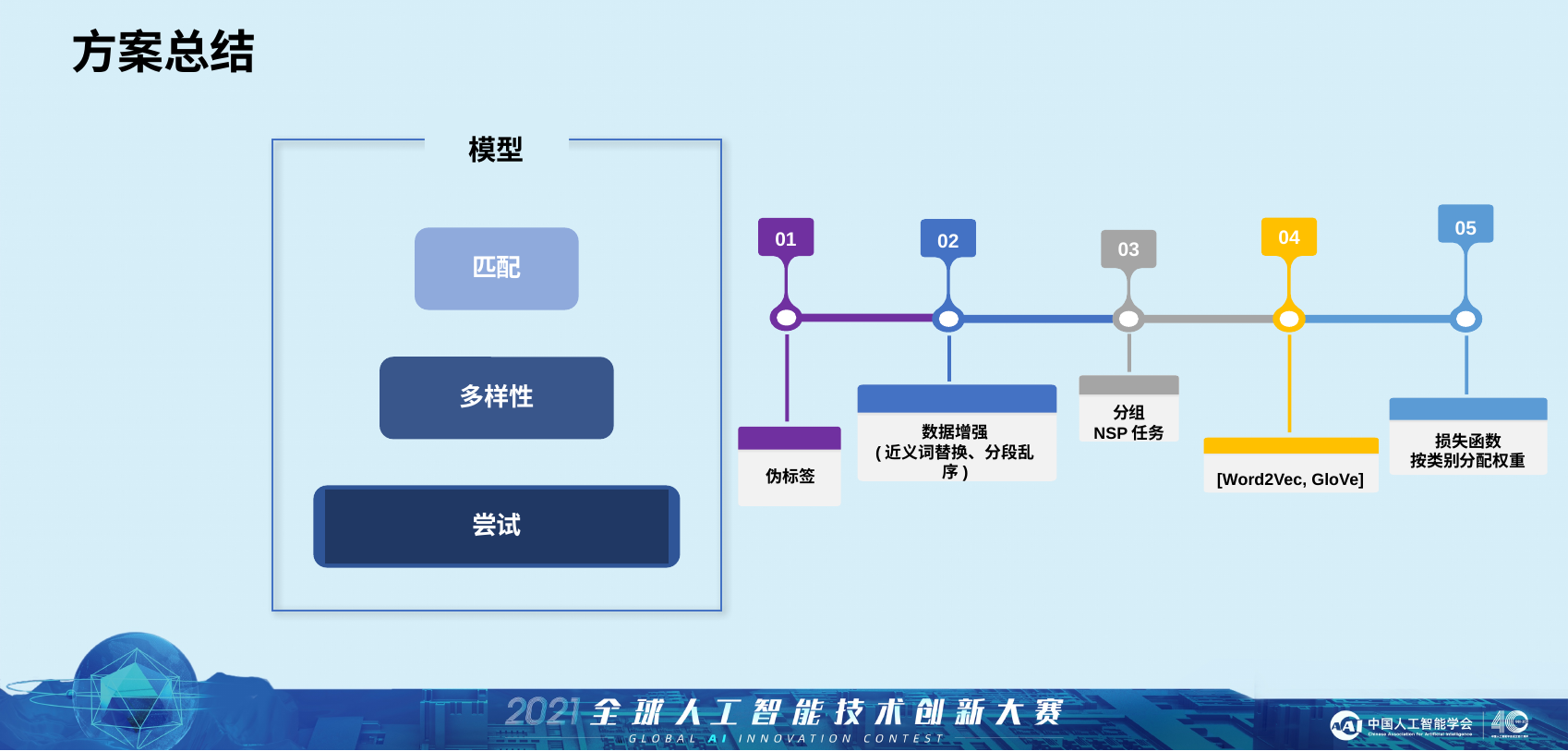

方案总结
模型

05

04

01

02

03

分组
NSP任务

数据增强
(近义词替换、分段乱序)
损失函数
按类别分配权重

伪标签

[Word2Vec, GloVe]

匹配

多样性

尝试